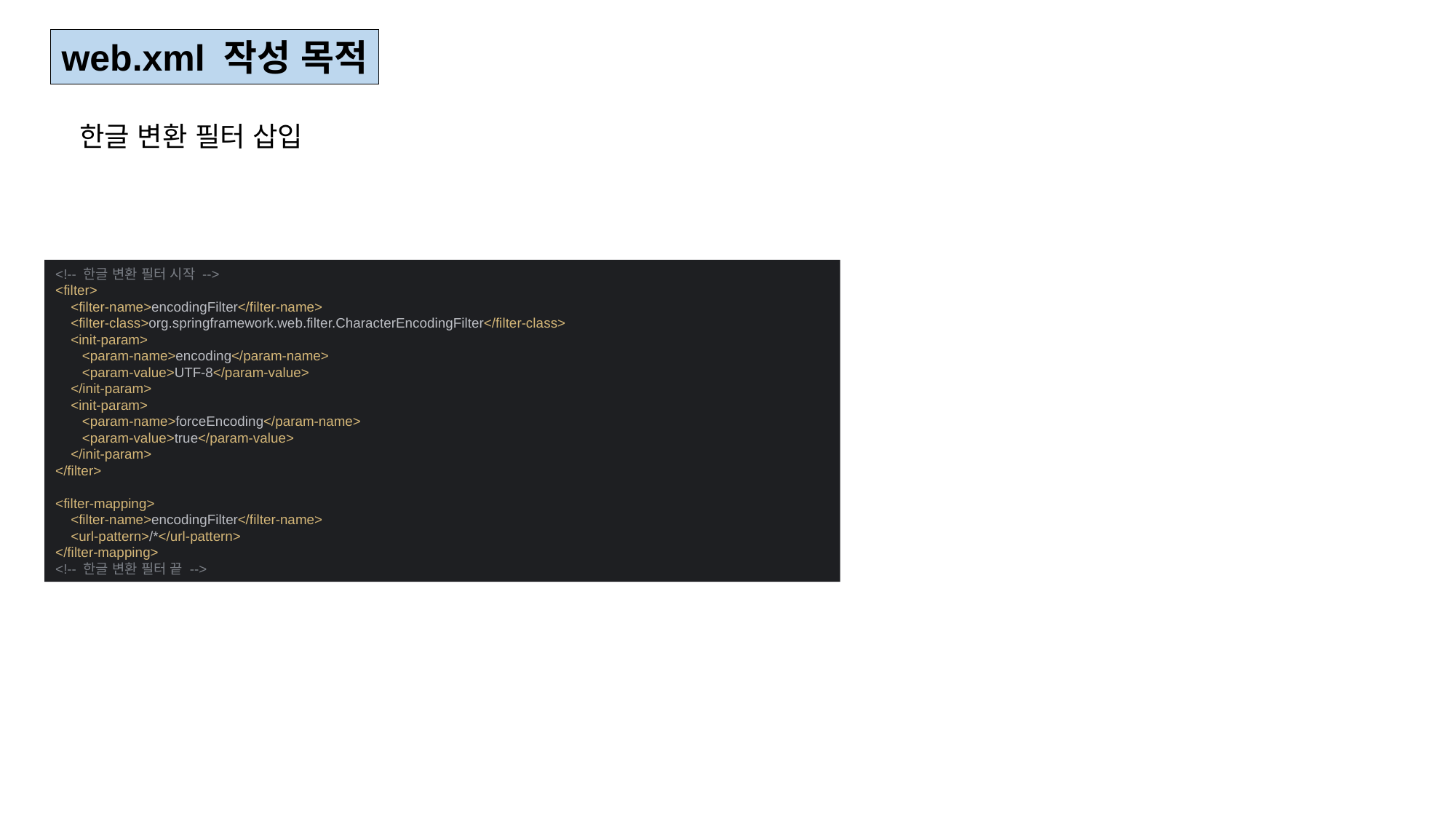

web.xml 작성 목적
한글 변환 필터 삽입
<!-- 한글 변환 필터 시작 -->
<filter>
    <filter-name>encodingFilter</filter-name>
    <filter-class>org.springframework.web.filter.CharacterEncodingFilter</filter-class>
    <init-param>
       <param-name>encoding</param-name>
       <param-value>UTF-8</param-value>
    </init-param>
    <init-param>
       <param-name>forceEncoding</param-name>
       <param-value>true</param-value>
    </init-param>
</filter>
<filter-mapping>
    <filter-name>encodingFilter</filter-name>
    <url-pattern>/*</url-pattern>
</filter-mapping>
<!-- 한글 변환 필터 끝 -->